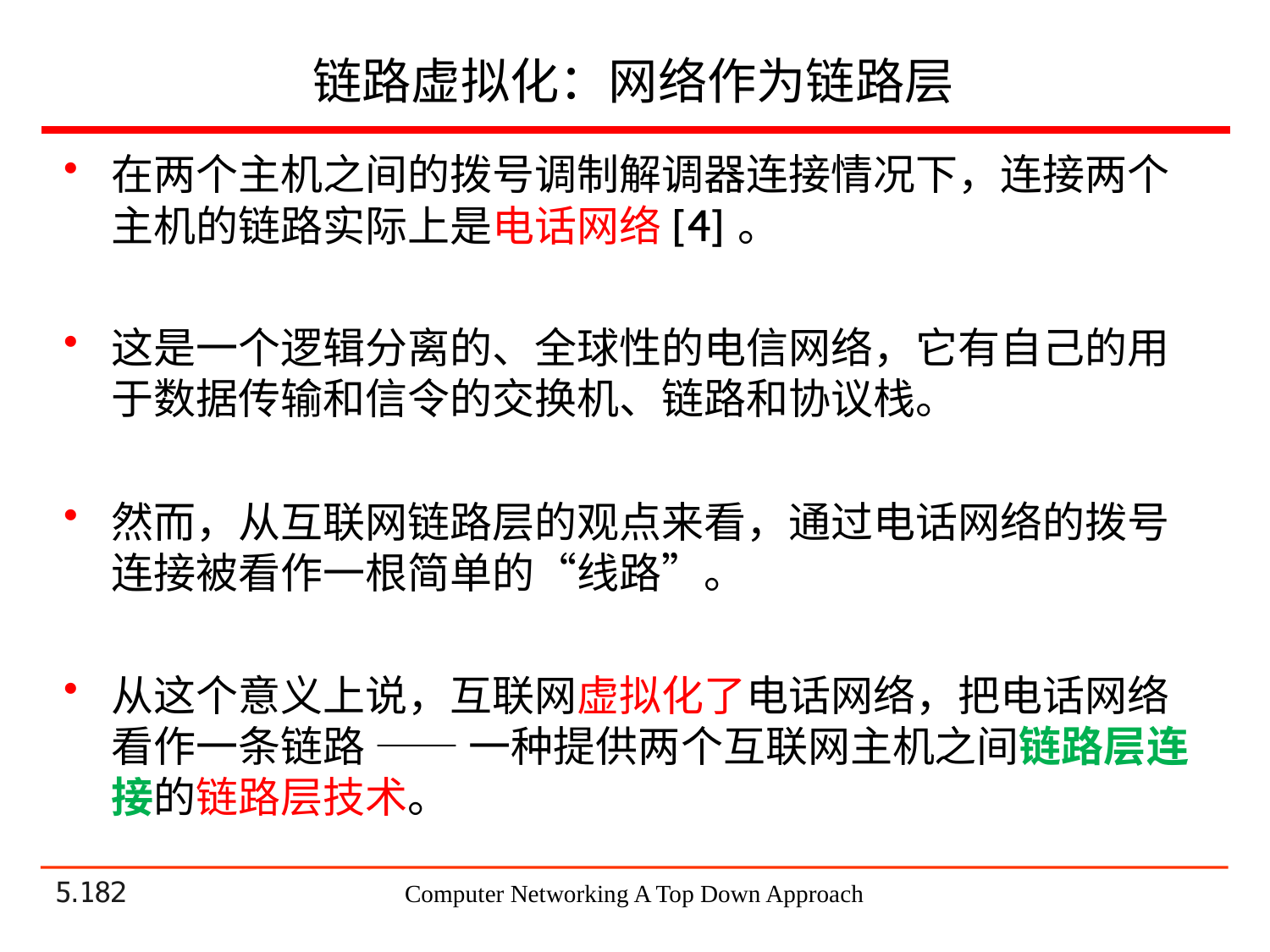

# 链路虚拟化：网络作为链路层
在两个主机之间的拨号调制解调器连接情况下，连接两个主机的链路实际上是电话网络[4]。

这是一个逻辑分离的、全球性的电信网络，它有自己的用于数据传输和信令的交换机、链路和协议栈。

然而，从互联网链路层的观点来看，通过电话网络的拨号连接被看作一根简单的“线路”。

从这个意义上说，互联网虚拟化了电话网络，把电话网络看作一条链路 —— 一种提供两个互联网主机之间链路层连接的链路层技术。